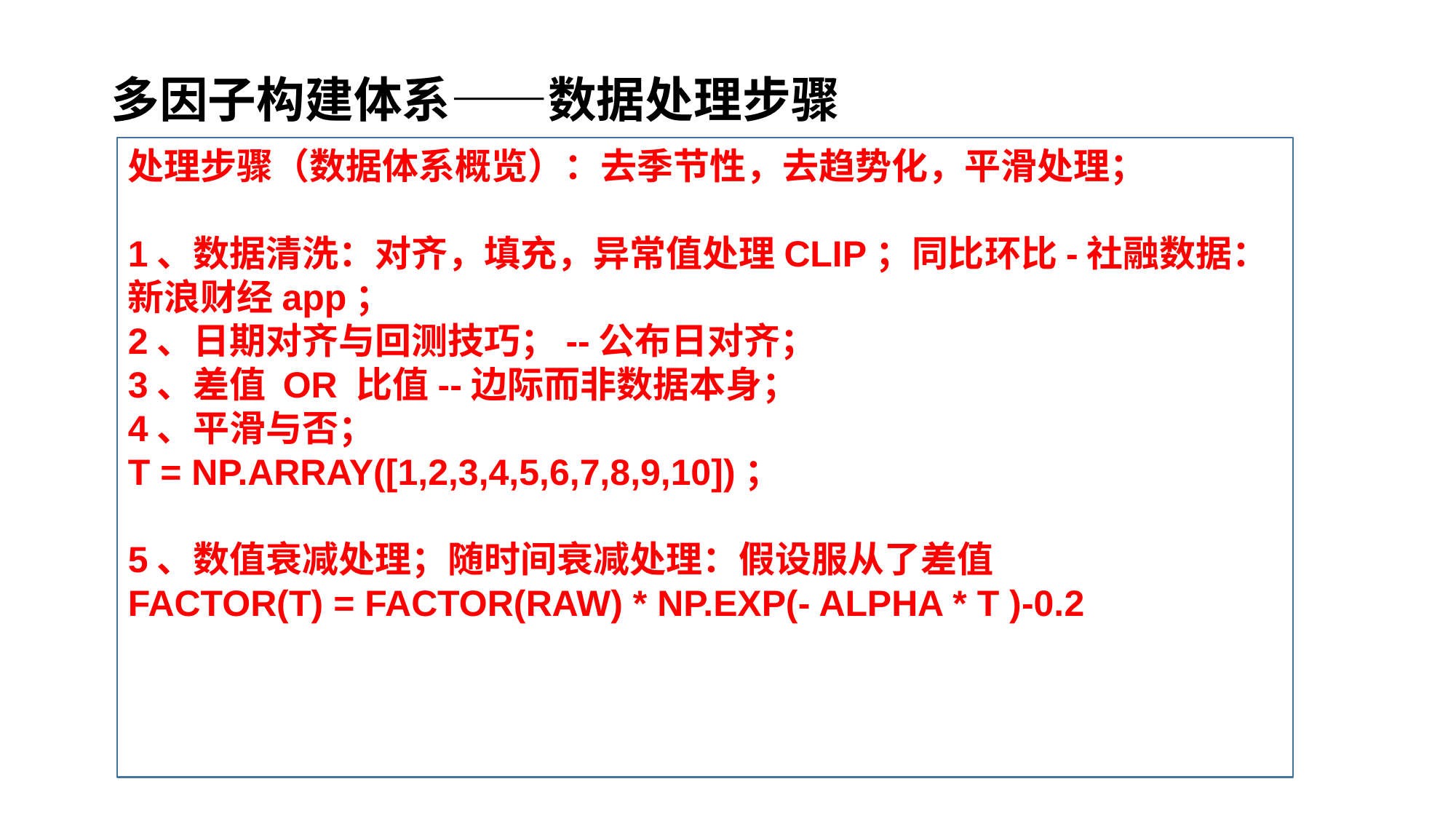

# 多因子构建体系——数据处理步骤
处理步骤（数据体系概览）：去季节性，去趋势化，平滑处理；

1、数据清洗：对齐，填充，异常值处理CLIP；同比环比-社融数据：新浪财经app；
2、日期对齐与回测技巧；--公布日对齐；
3、差值 OR 比值--边际而非数据本身；
4、平滑与否；
T = NP.ARRAY([1,2,3,4,5,6,7,8,9,10])；

5、数值衰减处理；随时间衰减处理：假设服从了差值
FACTOR(T) = FACTOR(RAW) * NP.EXP(- ALPHA * T )-0.2